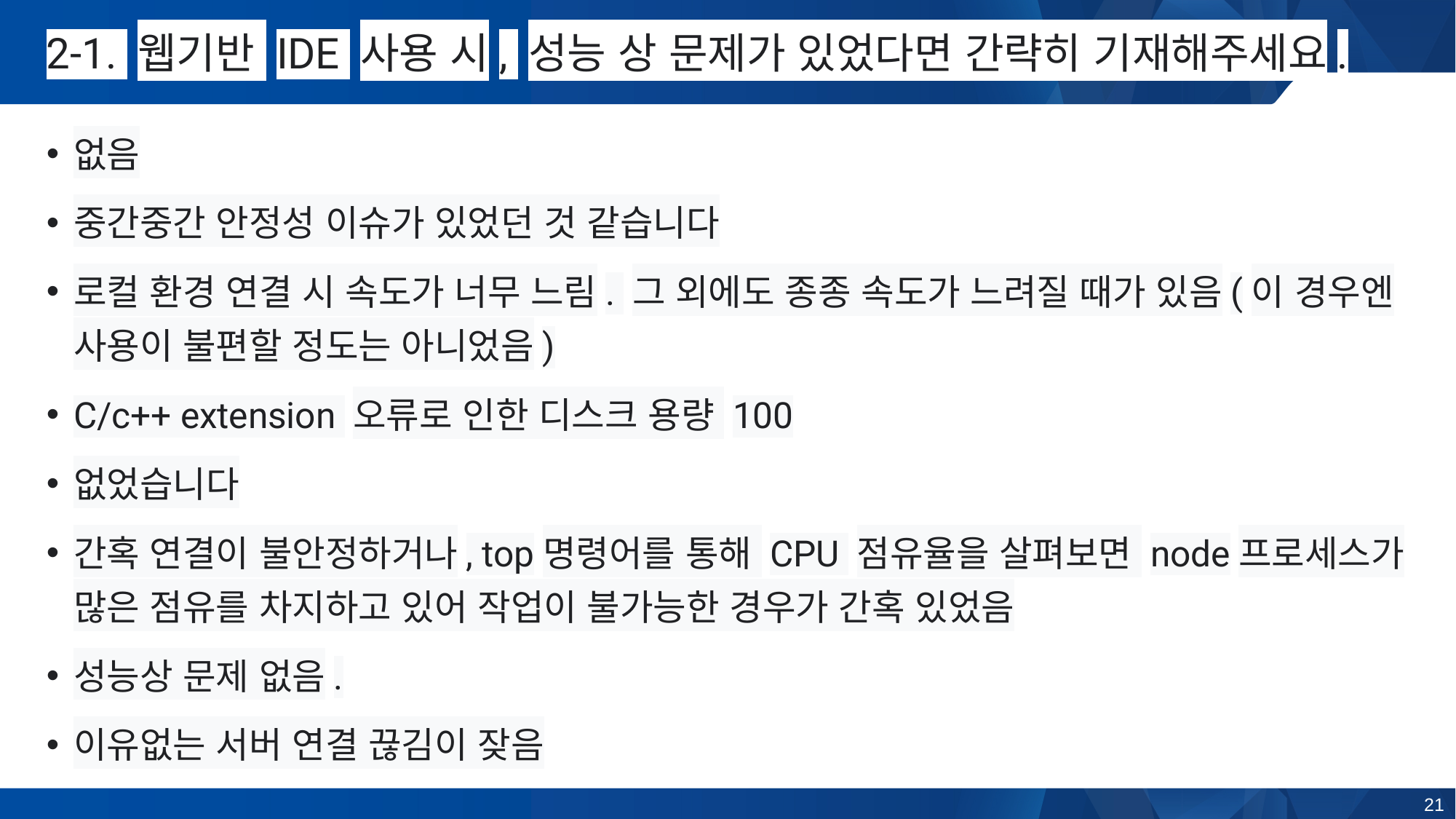

# 2-1. 웹기반 IDE 사용 시, 성능 상 문제가 있었다면 간략히 기재해주세요.
없음
중간중간 안정성 이슈가 있었던 것 같습니다
로컬 환경 연결 시 속도가 너무 느림. 그 외에도 종종 속도가 느려질 때가 있음(이 경우엔 사용이 불편할 정도는 아니었음)
C/c++ extension 오류로 인한 디스크 용량 100
없었습니다
간혹 연결이 불안정하거나, top명령어를 통해 CPU 점유율을 살펴보면 node프로세스가 많은 점유를 차지하고 있어 작업이 불가능한 경우가 간혹 있었음
성능상 문제 없음.
이유없는 서버 연결 끊김이 잦음

21